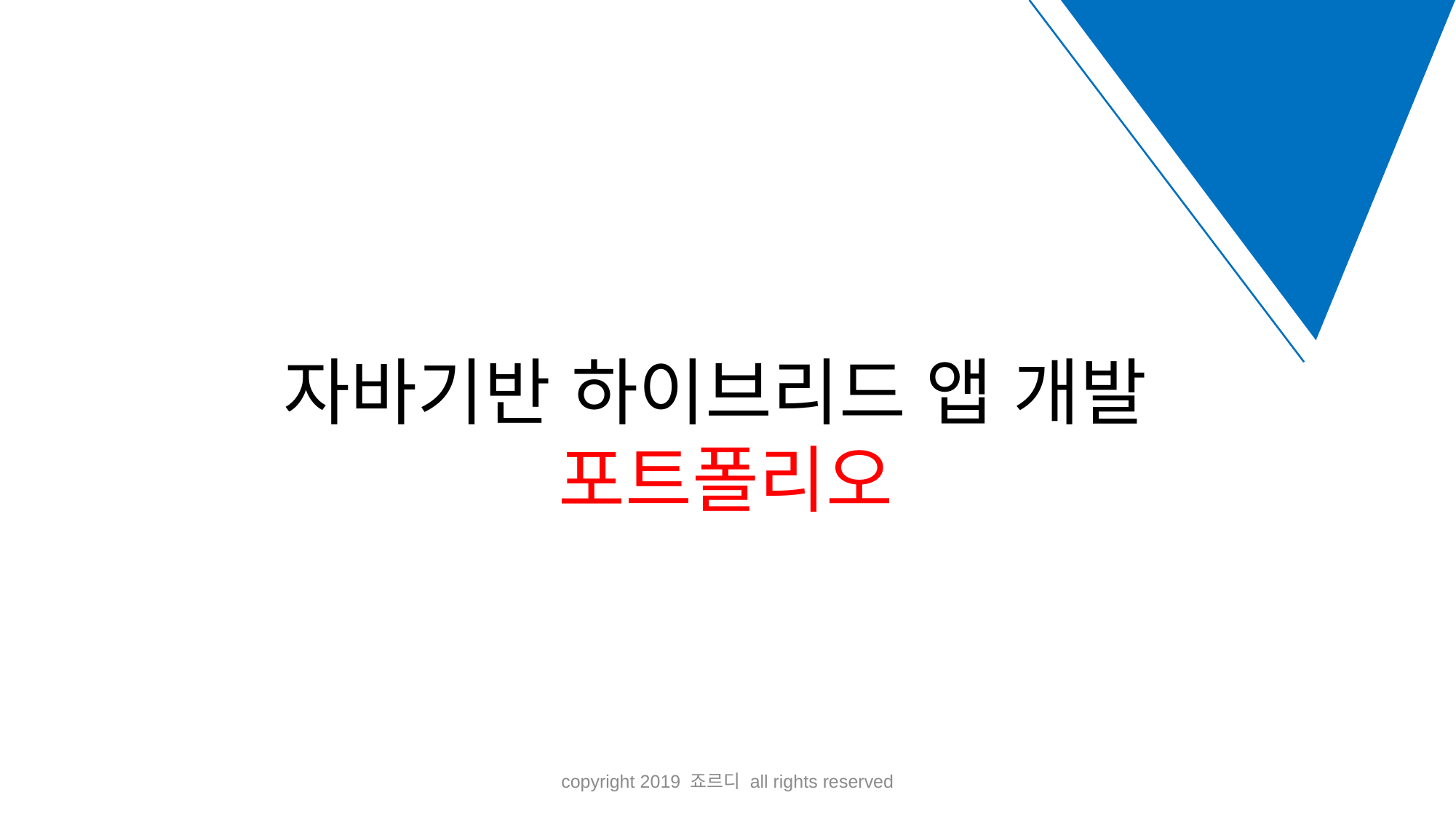

자바기반 하이브리드 앱 개발
포트폴리오
copyright 2019 죠르디 all rights reserved